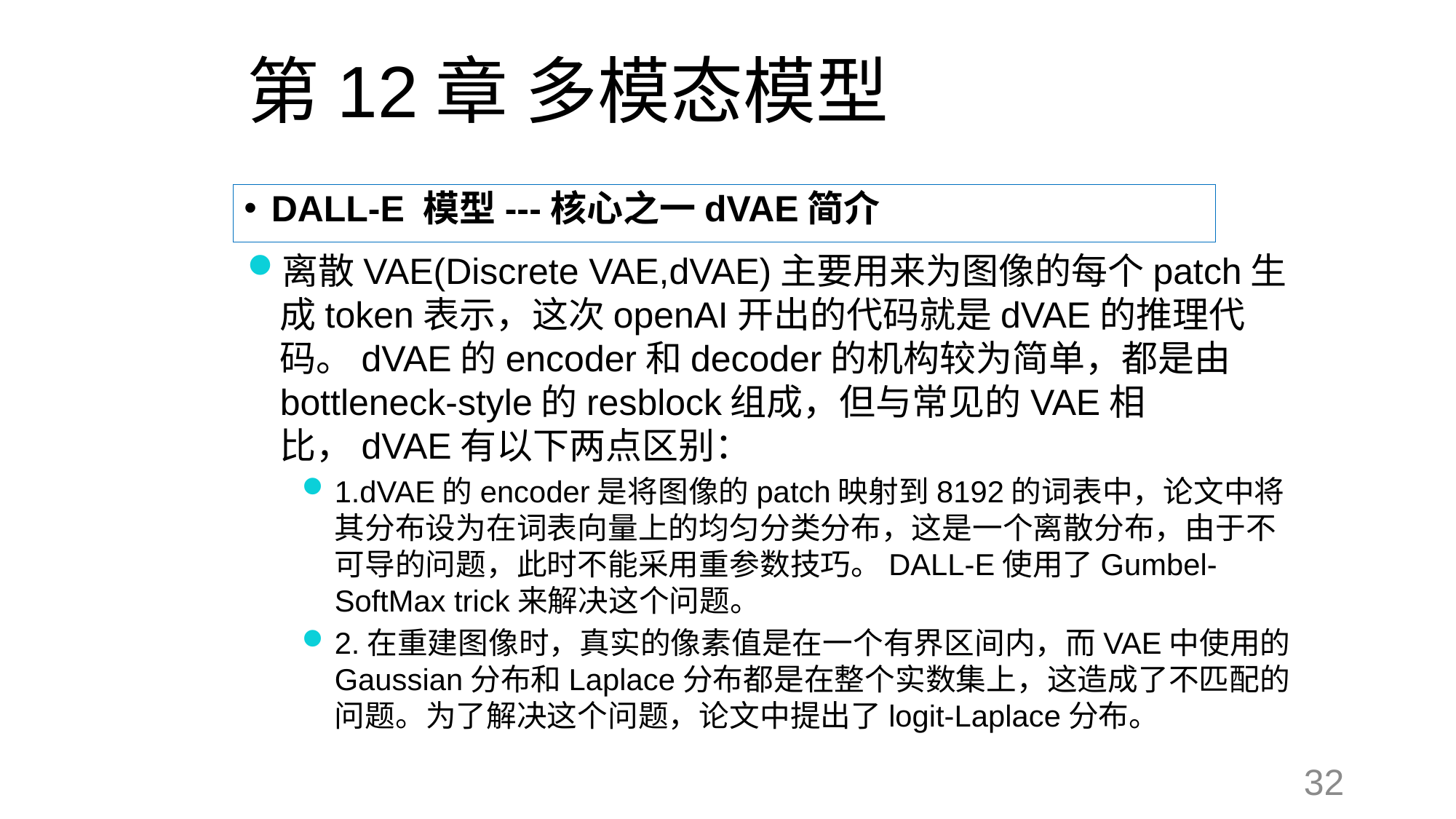

# 第12章 多模态模型
DALL-E 模型---核心之一dVAE简介

离散VAE(Discrete VAE,dVAE)主要用来为图像的每个patch生成token表示，这次openAI开出的代码就是dVAE的推理代码。dVAE的encoder和decoder的机构较为简单，都是由bottleneck-style的resblock组成，但与常见的VAE相比，dVAE有以下两点区别：
1.dVAE的encoder是将图像的patch映射到8192的词表中，论文中将其分布设为在词表向量上的均匀分类分布，这是一个离散分布，由于不可导的问题，此时不能采用重参数技巧。DALL-E使用了Gumbel-SoftMax trick来解决这个问题。
2.在重建图像时，真实的像素值是在一个有界区间内，而VAE中使用的Gaussian分布和Laplace分布都是在整个实数集上，这造成了不匹配的问题。为了解决这个问题，论文中提出了logit-Laplace分布。

32